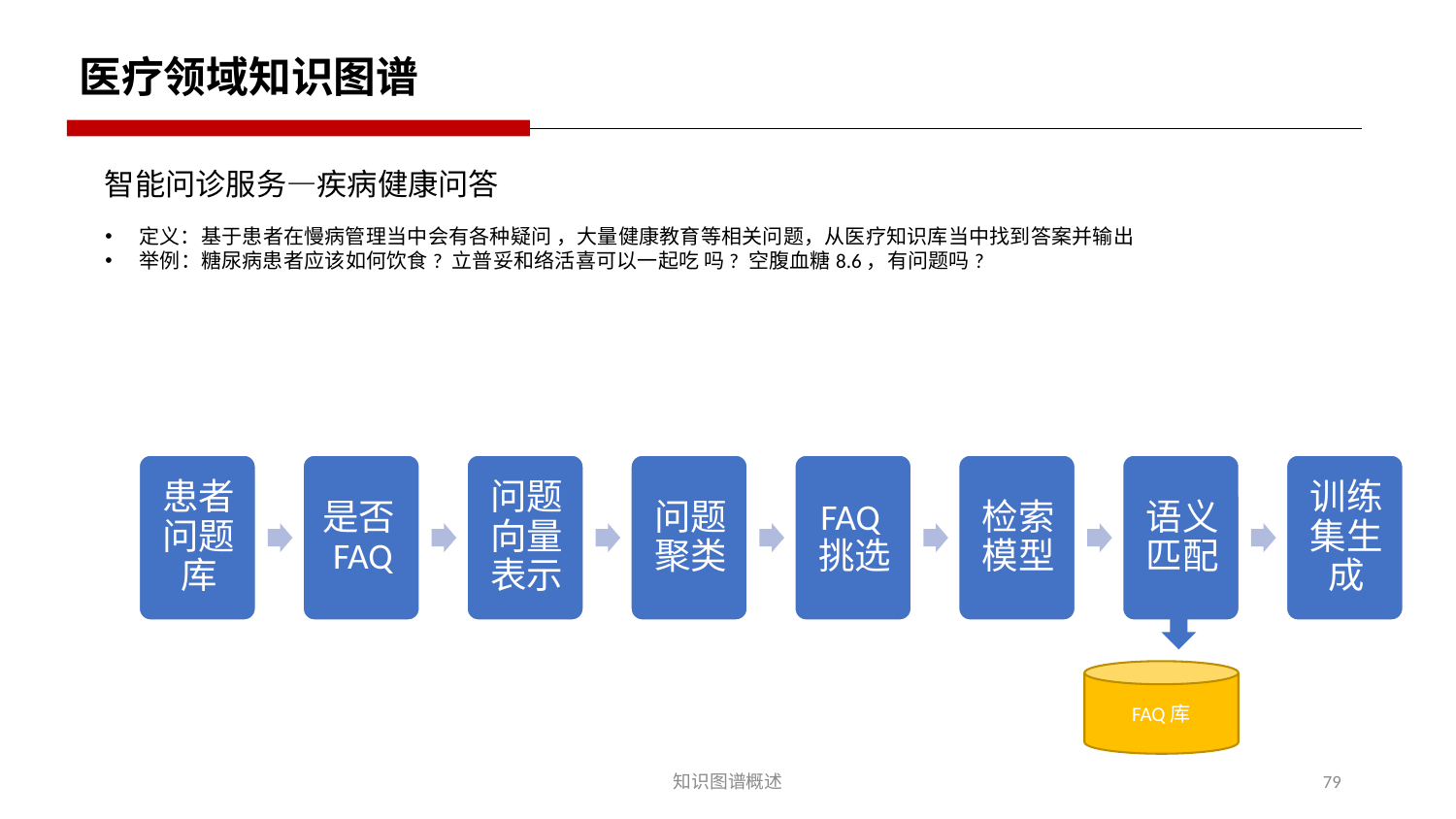

医疗领域知识图谱

智能问诊服务—疾病健康问答
定义：基于患者在慢病管理当中会有各种疑问 ，大量健康教育等相关问题，从医疗知识库当中找到答案并输出
举例：糖尿病患者应该如何饮食? 立普妥和络活喜可以一起吃 吗? 空腹血糖8.6，有问题吗?

患者问题库

是否FAQ

问题向量表示

问题聚类

FAQ挑选

检索模型

语义匹配

训练集生成

FAQ库
知识图谱概述
79